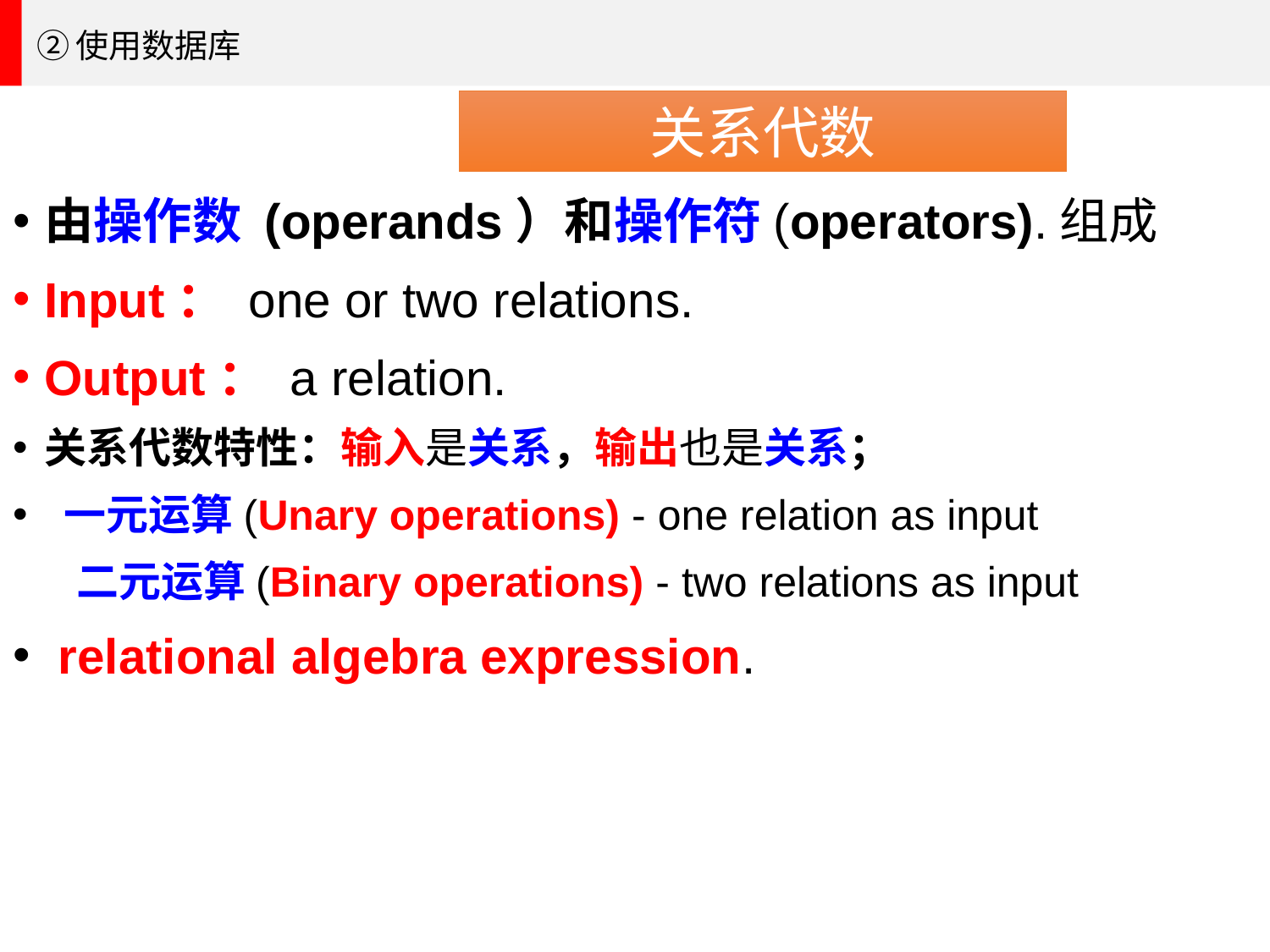

②使用数据库
关系代数
由操作数 (operands）和操作符(operators).组成
Input： one or two relations.
Output： a relation.
关系代数特性：输入是关系，输出也是关系；
 一元运算(Unary operations) - one relation as input
二元运算(Binary operations) - two relations as input
 relational algebra expression.